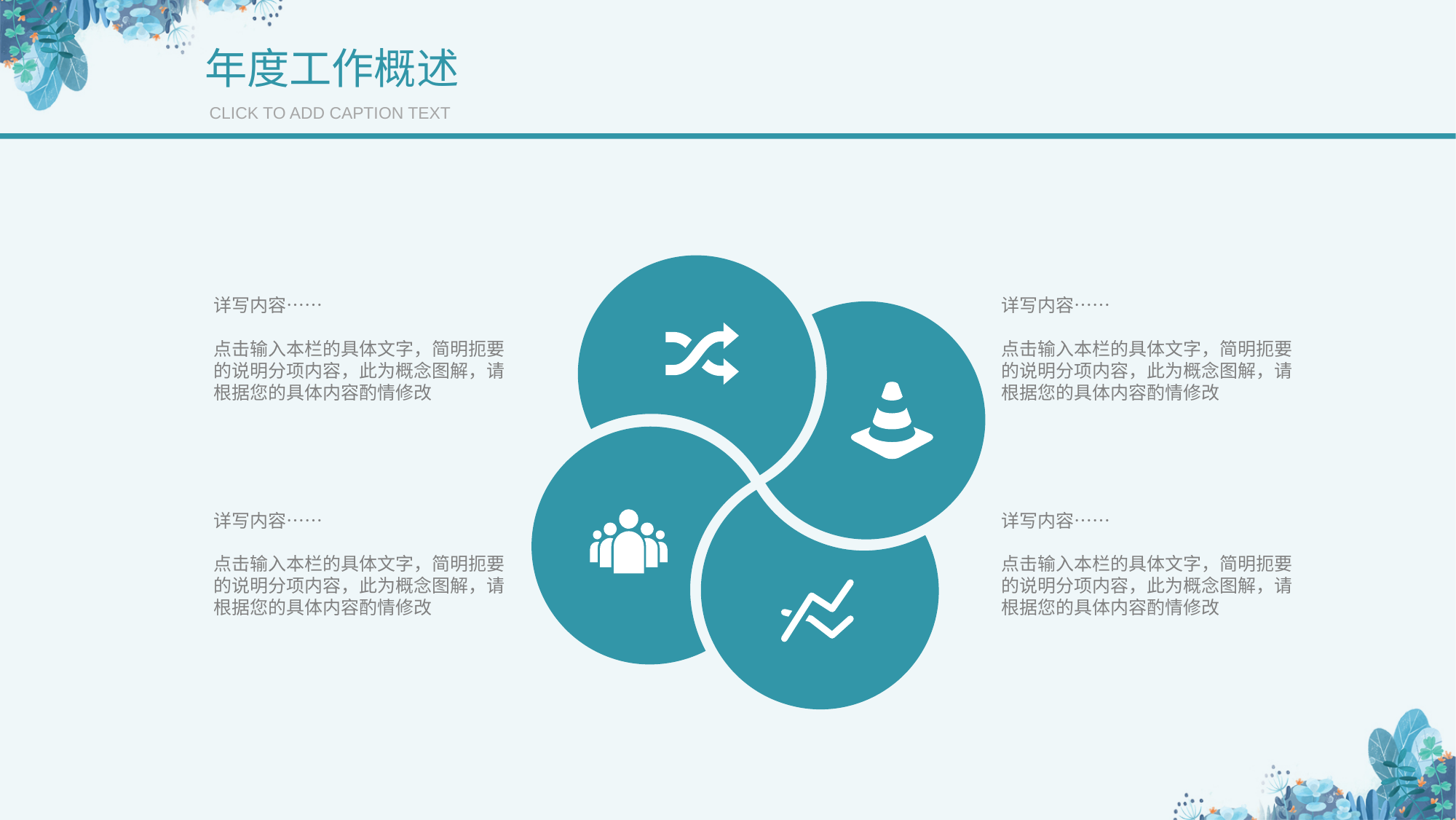

年度工作概述
CLICK TO ADD CAPTION TEXT

详写内容……

点击输入本栏的具体文字，简明扼要的说明分项内容，此为概念图解，请根据您的具体内容酌情修改
详写内容……

点击输入本栏的具体文字，简明扼要的说明分项内容，此为概念图解，请根据您的具体内容酌情修改
详写内容……

点击输入本栏的具体文字，简明扼要的说明分项内容，此为概念图解，请根据您的具体内容酌情修改
详写内容……

点击输入本栏的具体文字，简明扼要的说明分项内容，此为概念图解，请根据您的具体内容酌情修改